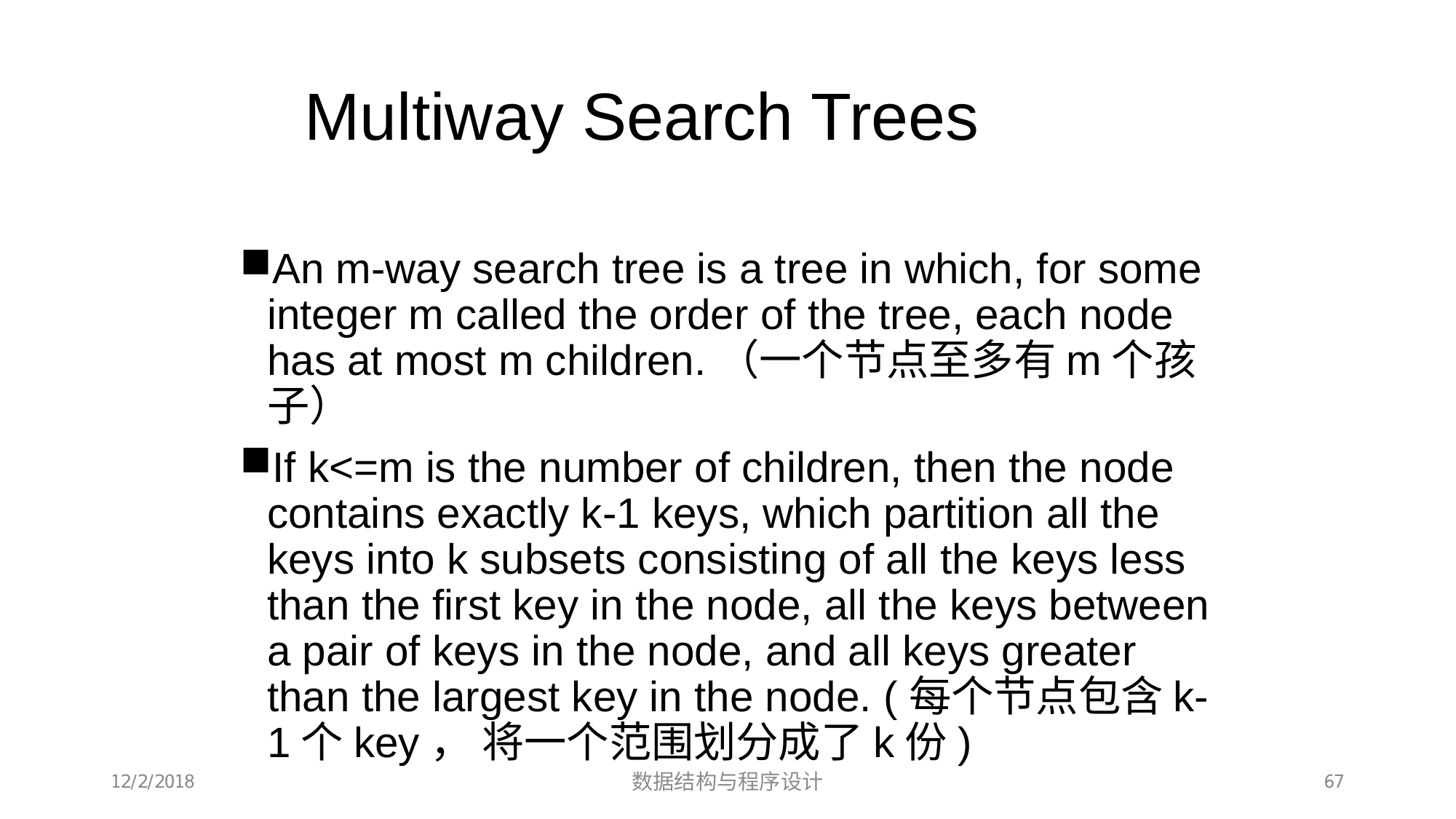

# Multiway Search Trees
An m-way search tree is a tree in which, for some integer m called the order of the tree, each node has at most m children.（一个节点至多有m个孩子）
If k<=m is the number of children, then the node contains exactly k-1 keys, which partition all the keys into k subsets consisting of all the keys less than the first key in the node, all the keys between a pair of keys in the node, and all keys greater than the largest key in the node. (每个节点包含k-1个key， 将一个范围划分成了k份)
12/2/2018
数据结构与程序设计
67